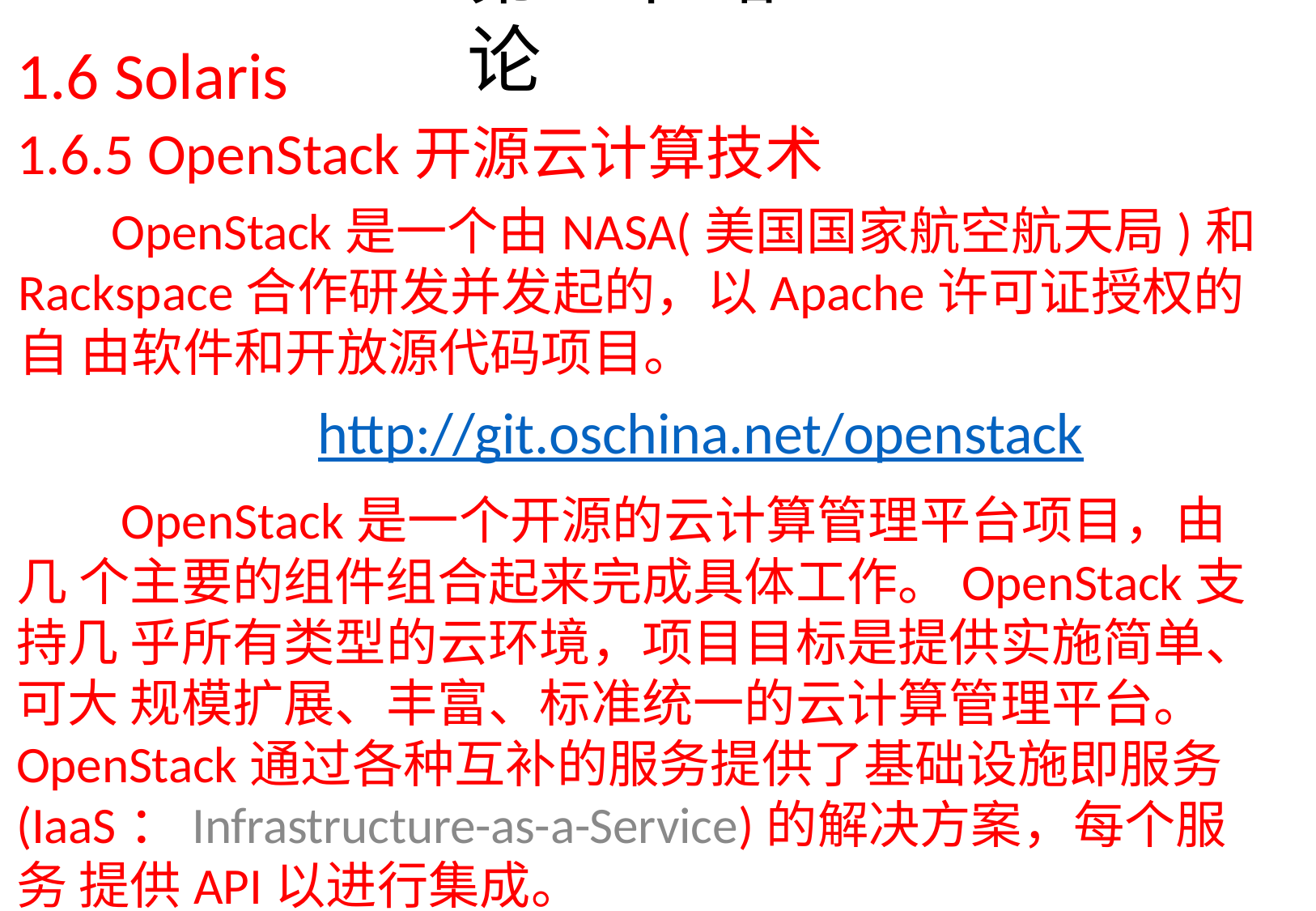

# 第1章 绪论
1.6 Solaris
1.6.5 OpenStack开源云计算技术
OpenStack是一个由NASA(美国国家航空航天局)和 Rackspace合作研发并发起的，以Apache许可证授权的自 由软件和开放源代码项目。
http://git.oschina.net/openstack
OpenStack是一个开源的云计算管理平台项目，由几 个主要的组件组合起来完成具体工作。OpenStack支持几 乎所有类型的云环境，项目目标是提供实施简单、可大 规模扩展、丰富、标准统一的云计算管理平台。 OpenStack通过各种互补的服务提供了基础设施即服务 (IaaS：Infrastructure-as-a-Service)的解决方案，每个服务 提供API以进行集成。